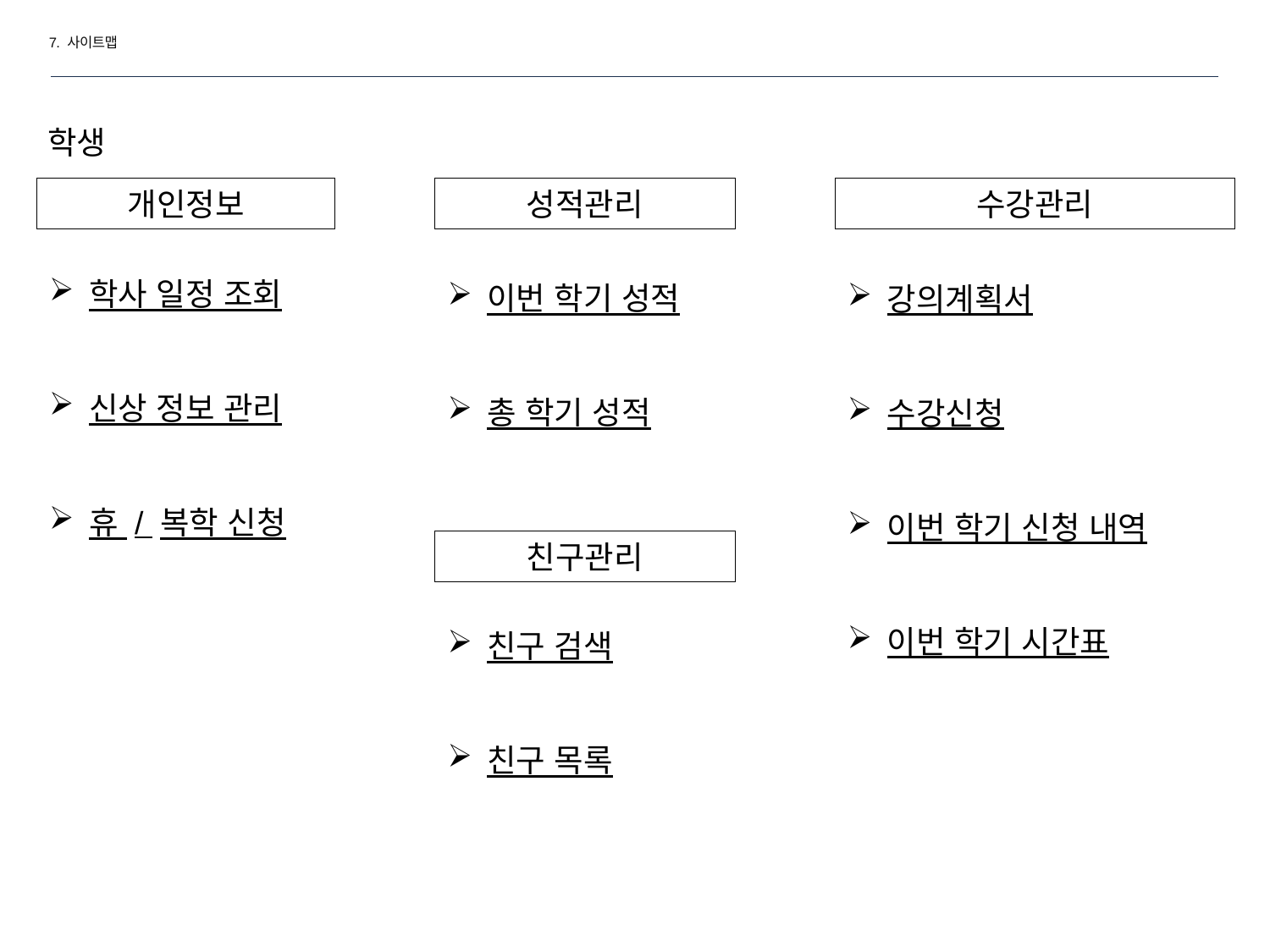

7. 사이트맵
학생
개인정보
성적관리
수강관리

학사 일정 조회

신상 정보 관리

휴 / 복학 신청

이번 학기 성적

총 학기 성적

강의계획서

수강신청

이번 학기 신청 내역

이번 학기 시간표

친구관리

친구 검색

친구 목록